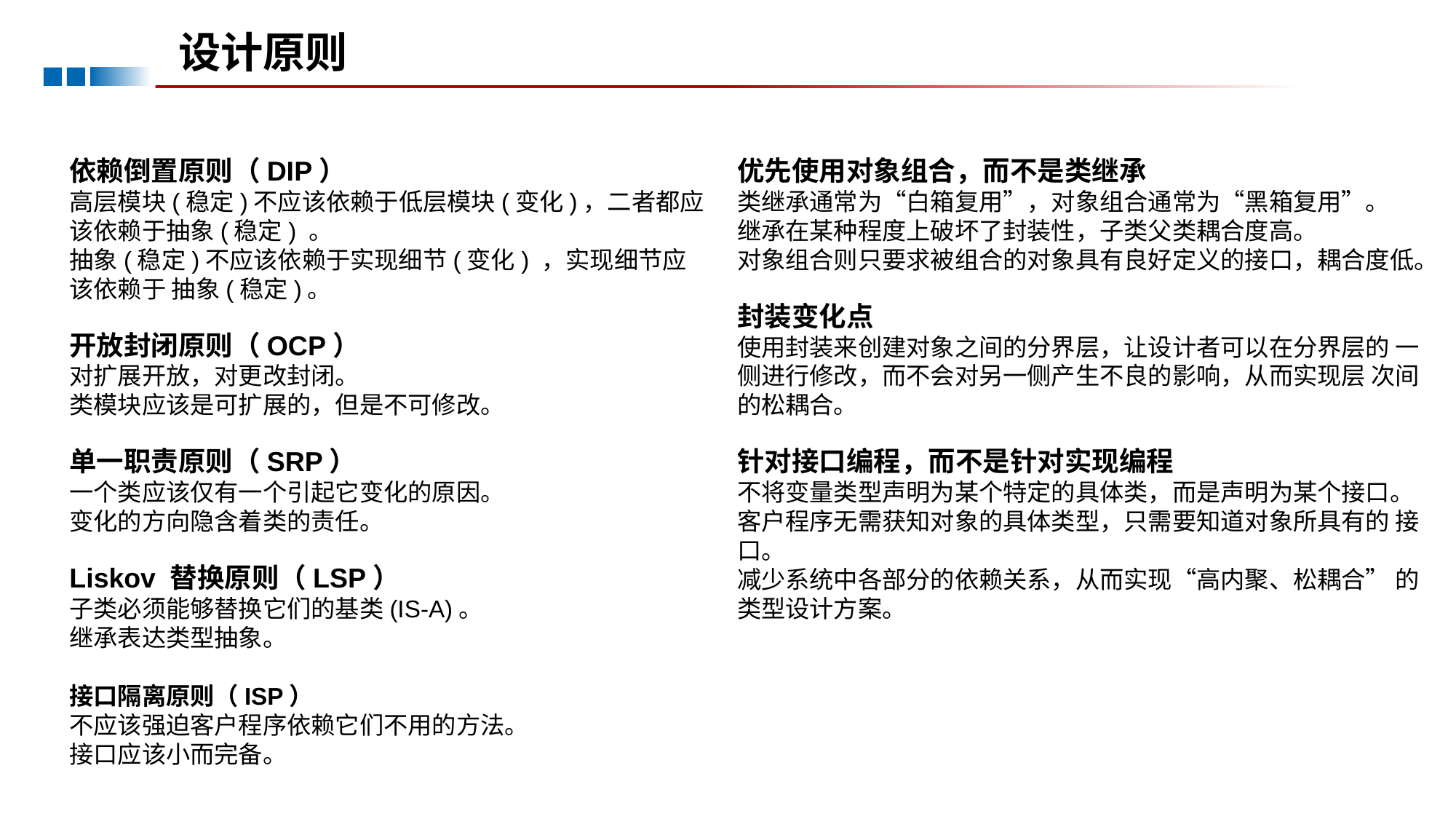

设计原则
依赖倒置原则（DIP）
高层模块(稳定)不应该依赖于低层模块(变化)，二者都应该依赖于抽象(稳定) 。
抽象(稳定)不应该依赖于实现细节(变化) ，实现细节应该依赖于 抽象(稳定)。

开放封闭原则（OCP）
对扩展开放，对更改封闭。
类模块应该是可扩展的，但是不可修改。

单一职责原则（SRP）
一个类应该仅有一个引起它变化的原因。
变化的方向隐含着类的责任。

Liskov 替换原则（LSP）
子类必须能够替换它们的基类(IS-A)。
继承表达类型抽象。

接口隔离原则（ISP）
不应该强迫客户程序依赖它们不用的方法。
接口应该小而完备。

优先使用对象组合，而不是类继承
类继承通常为“白箱复用”，对象组合通常为“黑箱复用”。
继承在某种程度上破坏了封装性，子类父类耦合度高。
对象组合则只要求被组合的对象具有良好定义的接口，耦合度低。

封装变化点
使用封装来创建对象之间的分界层，让设计者可以在分界层的 一侧进行修改，而不会对另一侧产生不良的影响，从而实现层 次间的松耦合。

针对接口编程，而不是针对实现编程
不将变量类型声明为某个特定的具体类，而是声明为某个接口。
客户程序无需获知对象的具体类型，只需要知道对象所具有的 接口。
减少系统中各部分的依赖关系，从而实现“高内聚、松耦合” 的类型设计方案。